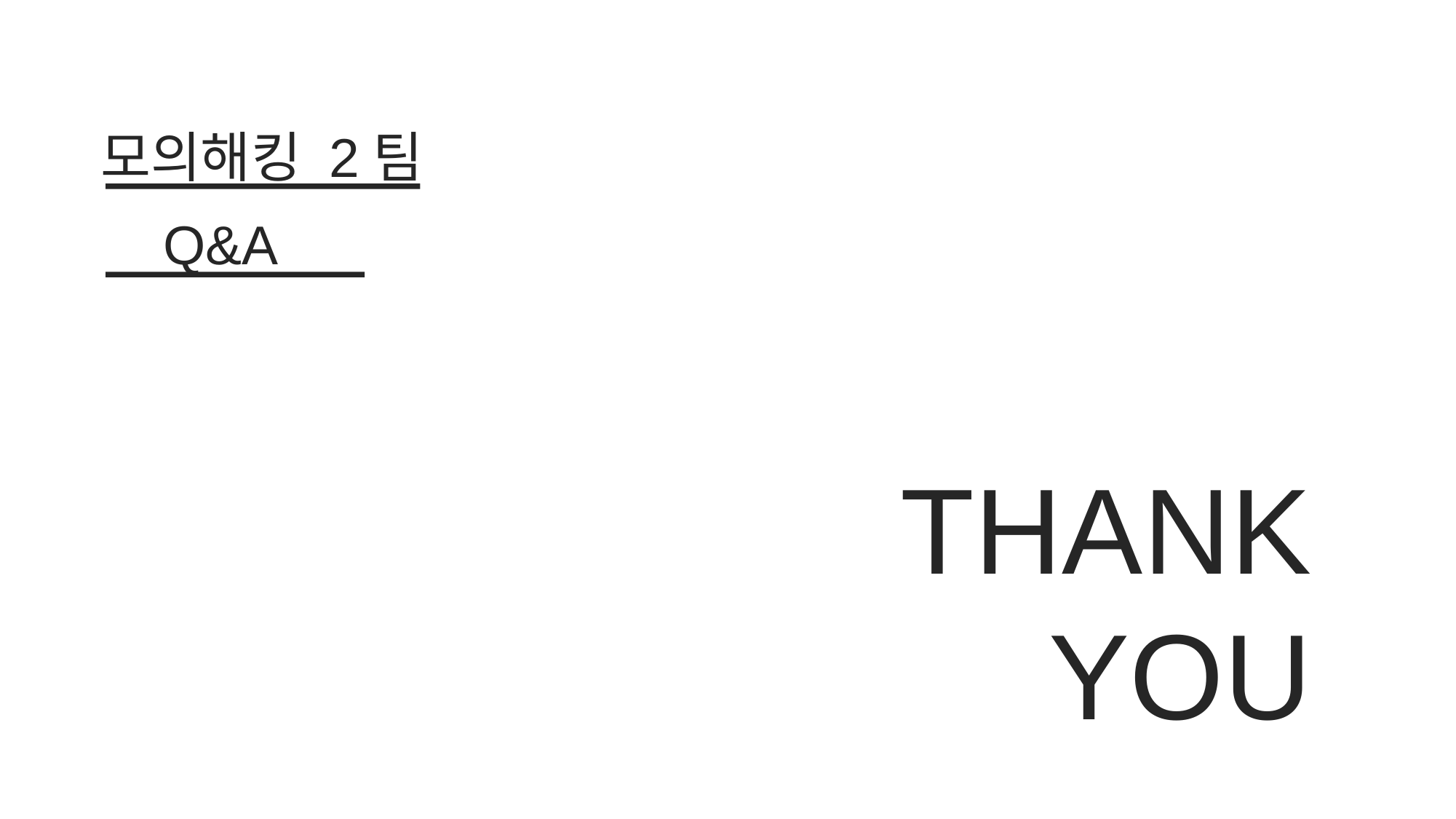

모의해킹 2팀

    Q&A

THANK
YOU